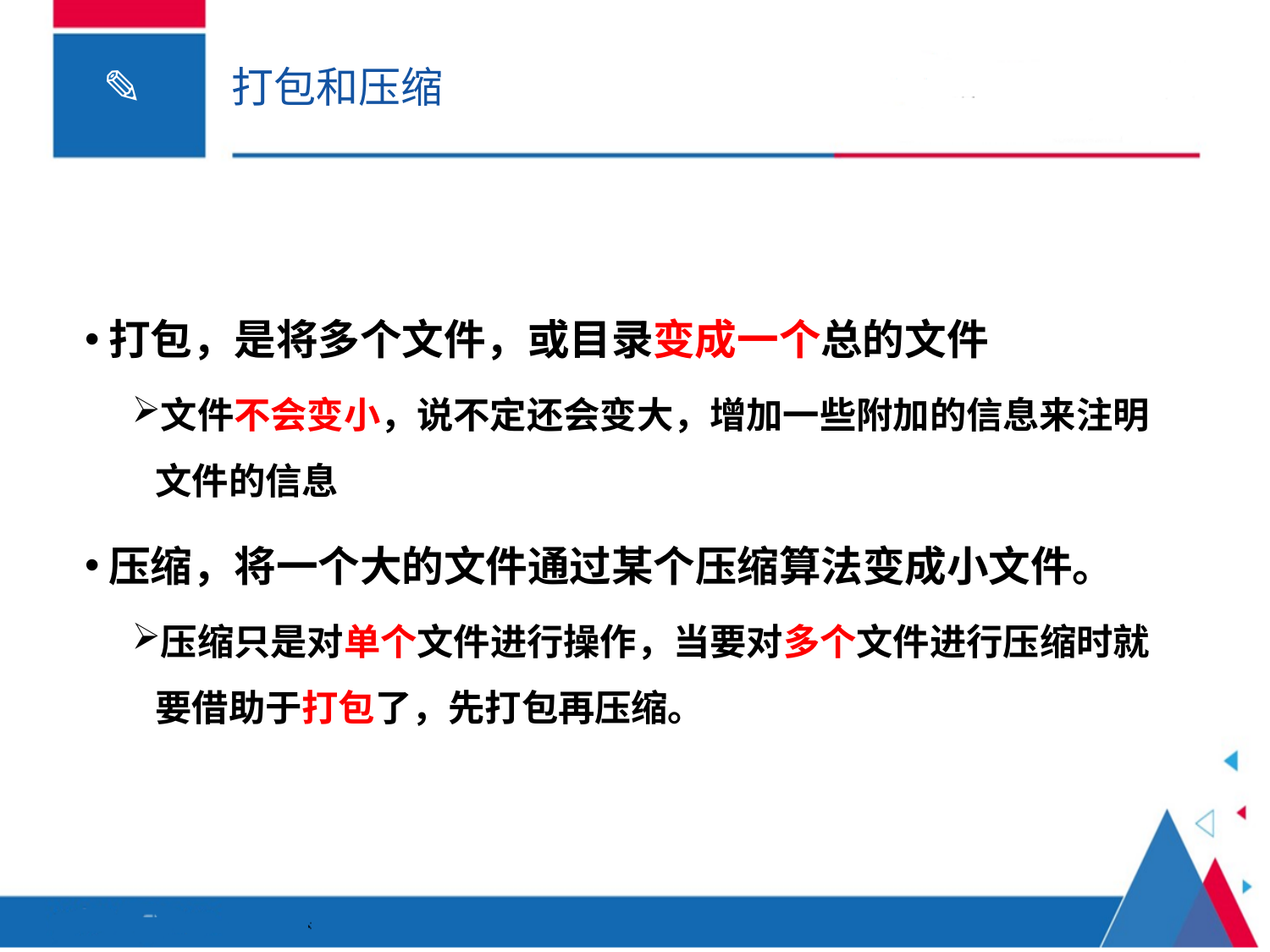

# 打包和压缩
打包，是将多个文件，或目录变成一个总的文件
文件不会变小，说不定还会变大，增加一些附加的信息来注明文件的信息
压缩，将一个大的文件通过某个压缩算法变成小文件。
压缩只是对单个文件进行操作，当要对多个文件进行压缩时就要借助于打包了，先打包再压缩。